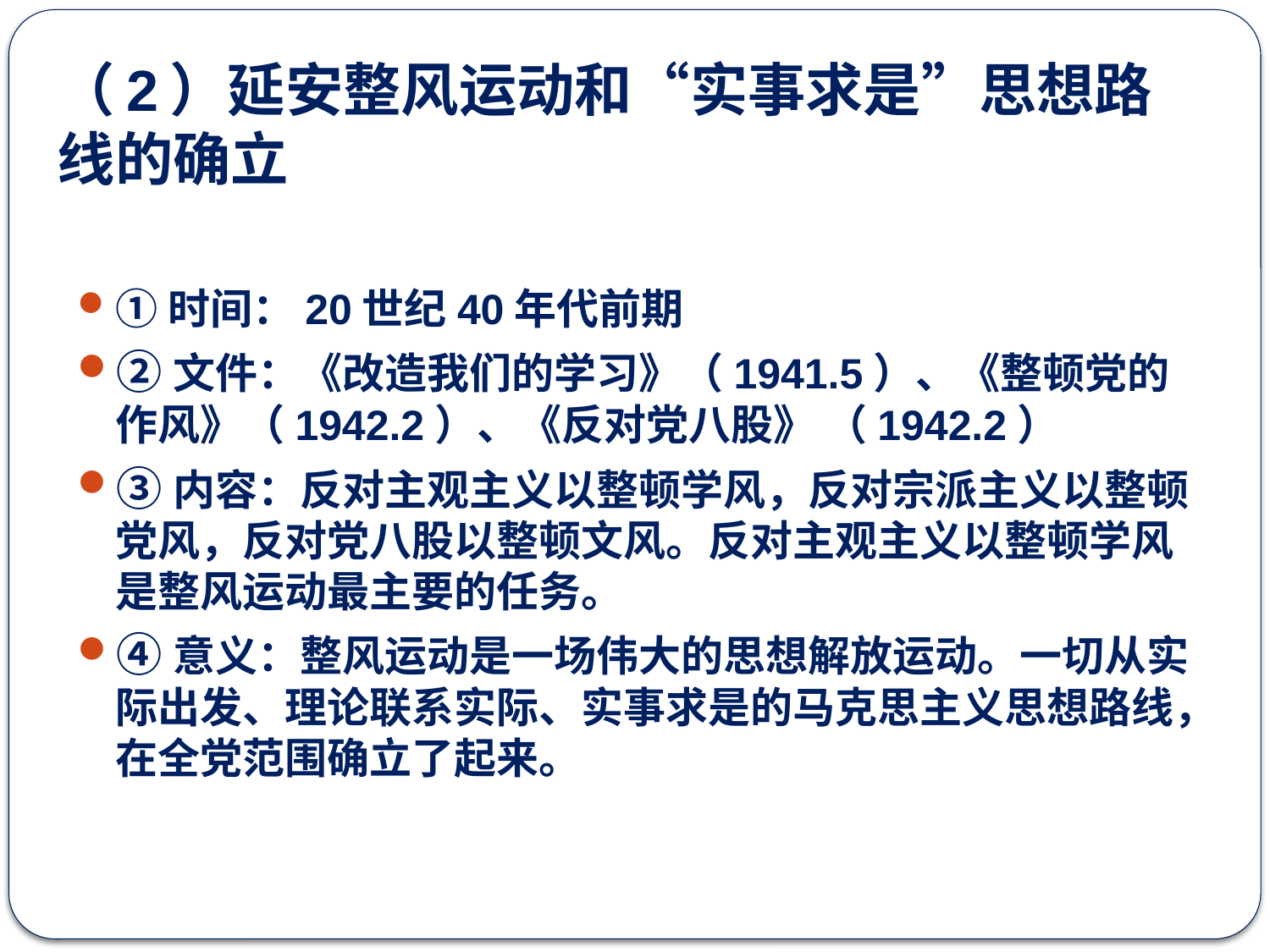

# （2）延安整风运动和“实事求是”思想路线的确立
①时间：20世纪40年代前期
②文件：《改造我们的学习》（1941.5）、《整顿党的作风》（1942.2）、《反对党八股》 （1942.2）
③内容：反对主观主义以整顿学风，反对宗派主义以整顿党风，反对党八股以整顿文风。反对主观主义以整顿学风是整风运动最主要的任务。
④意义：整风运动是一场伟大的思想解放运动。一切从实际出发、理论联系实际、实事求是的马克思主义思想路线，在全党范围确立了起来。